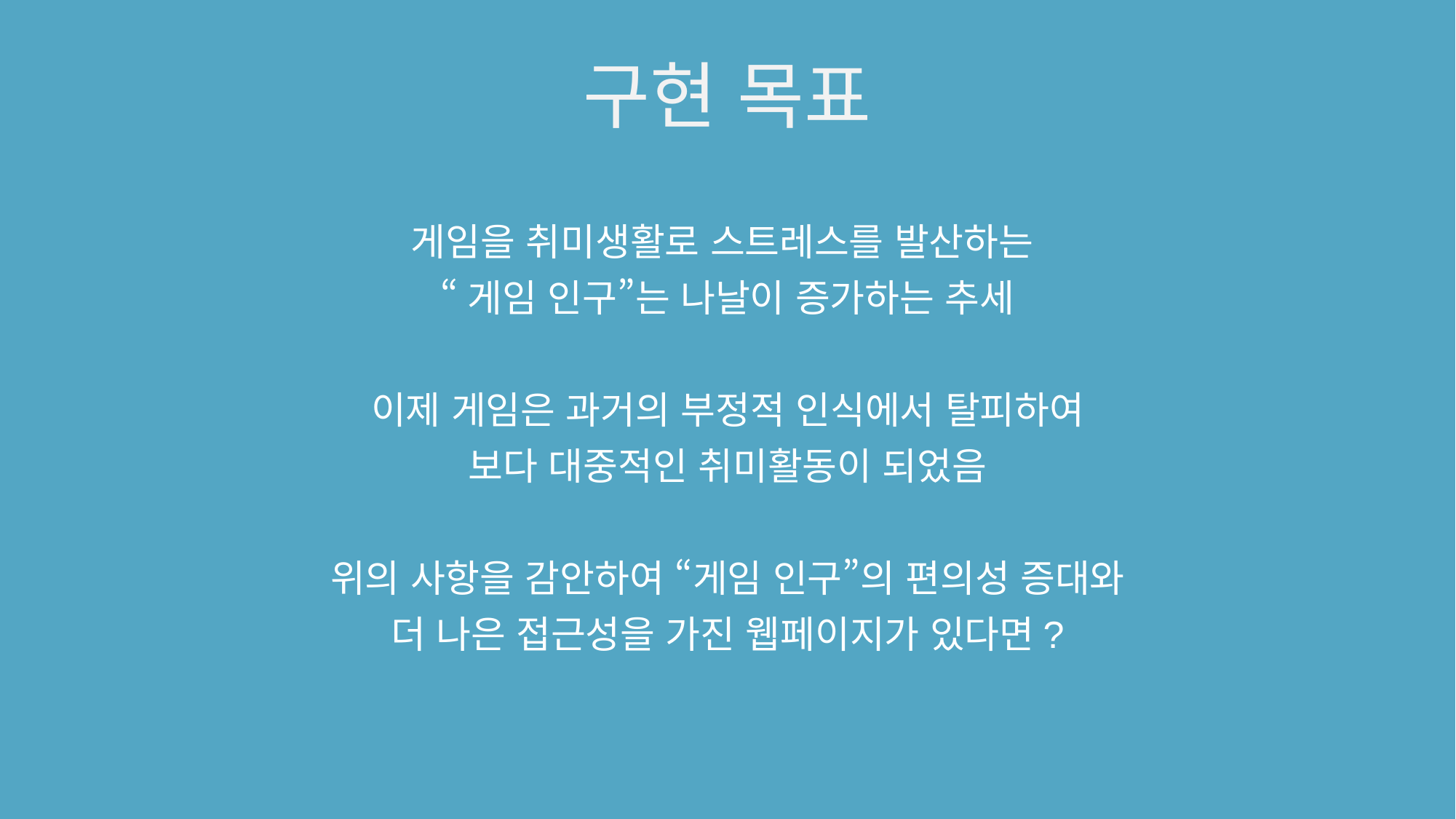

구현 목표
게임을 취미생활로 스트레스를 발산하는
“게임 인구”는 나날이 증가하는 추세

이제 게임은 과거의 부정적 인식에서 탈피하여
보다 대중적인 취미활동이 되었음

위의 사항을 감안하여 “게임 인구”의 편의성 증대와
더 나은 접근성을 가진 웹페이지가 있다면?